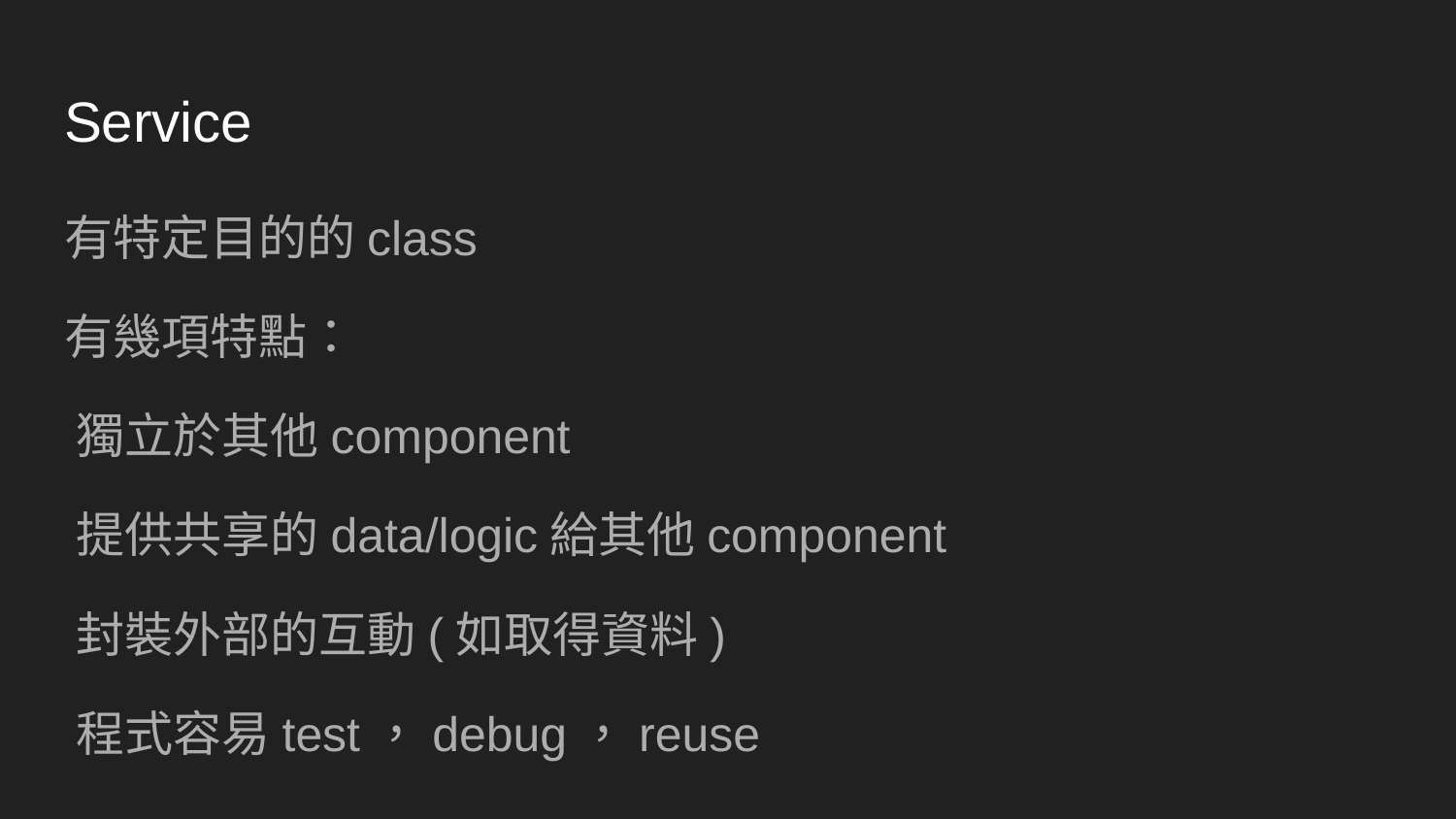

# Service
有特定目的的class
有幾項特點：
獨立於其他component
提供共享的data/logic給其他component
封裝外部的互動(如取得資料)
程式容易test，debug，reuse